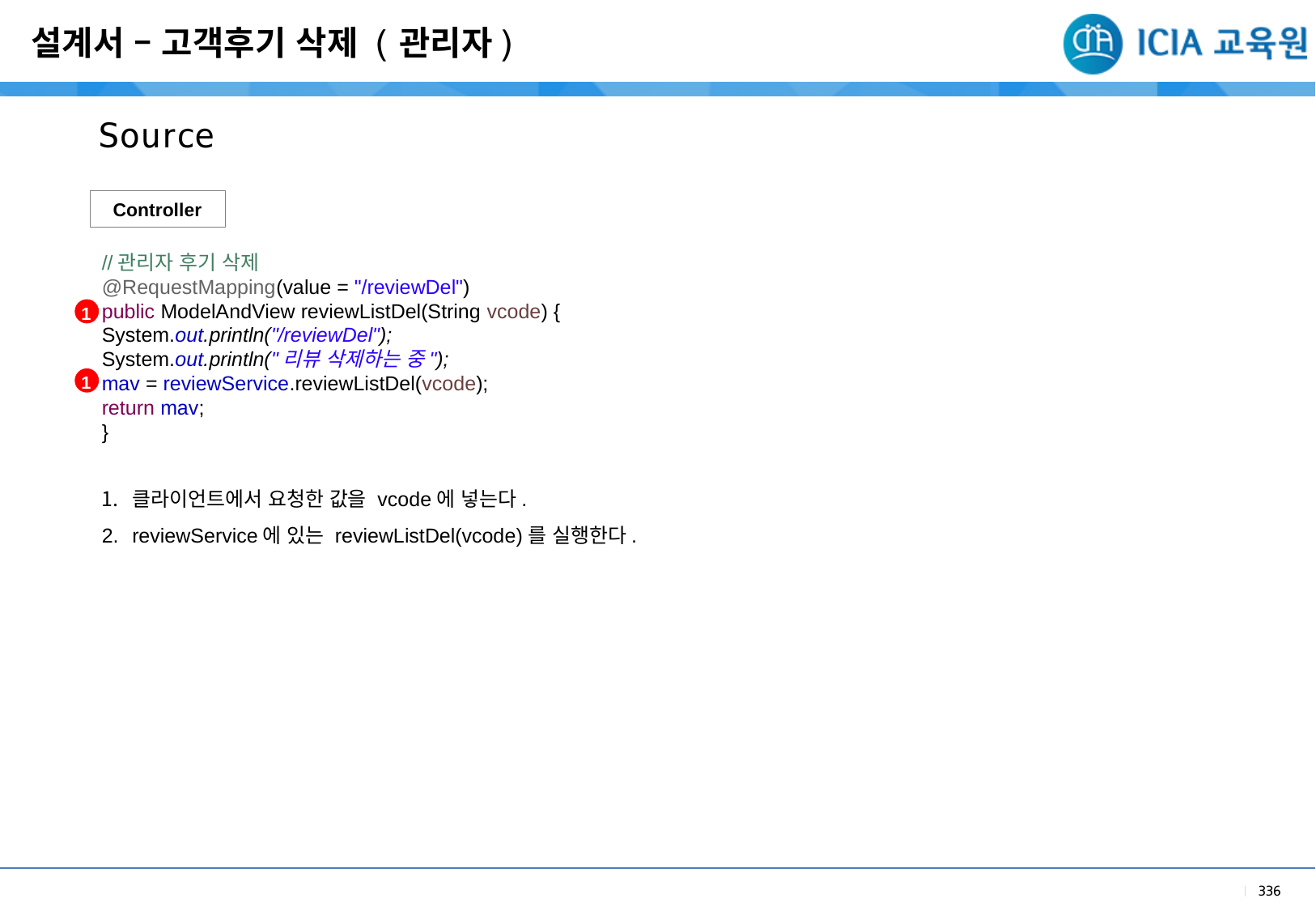

설계서 – 고객후기 삭제 (관리자)
Source
Controller
//관리자 후기 삭제
@RequestMapping(value = "/reviewDel")
public ModelAndView reviewListDel(String vcode) {
System.out.println("/reviewDel");
System.out.println("리뷰 삭제하는 중");
mav = reviewService.reviewListDel(vcode);
return mav;
}
1

1

클라이언트에서 요청한 값을 vcode에 넣는다.
reviewService에 있는 reviewListDel(vcode)를 실행한다.